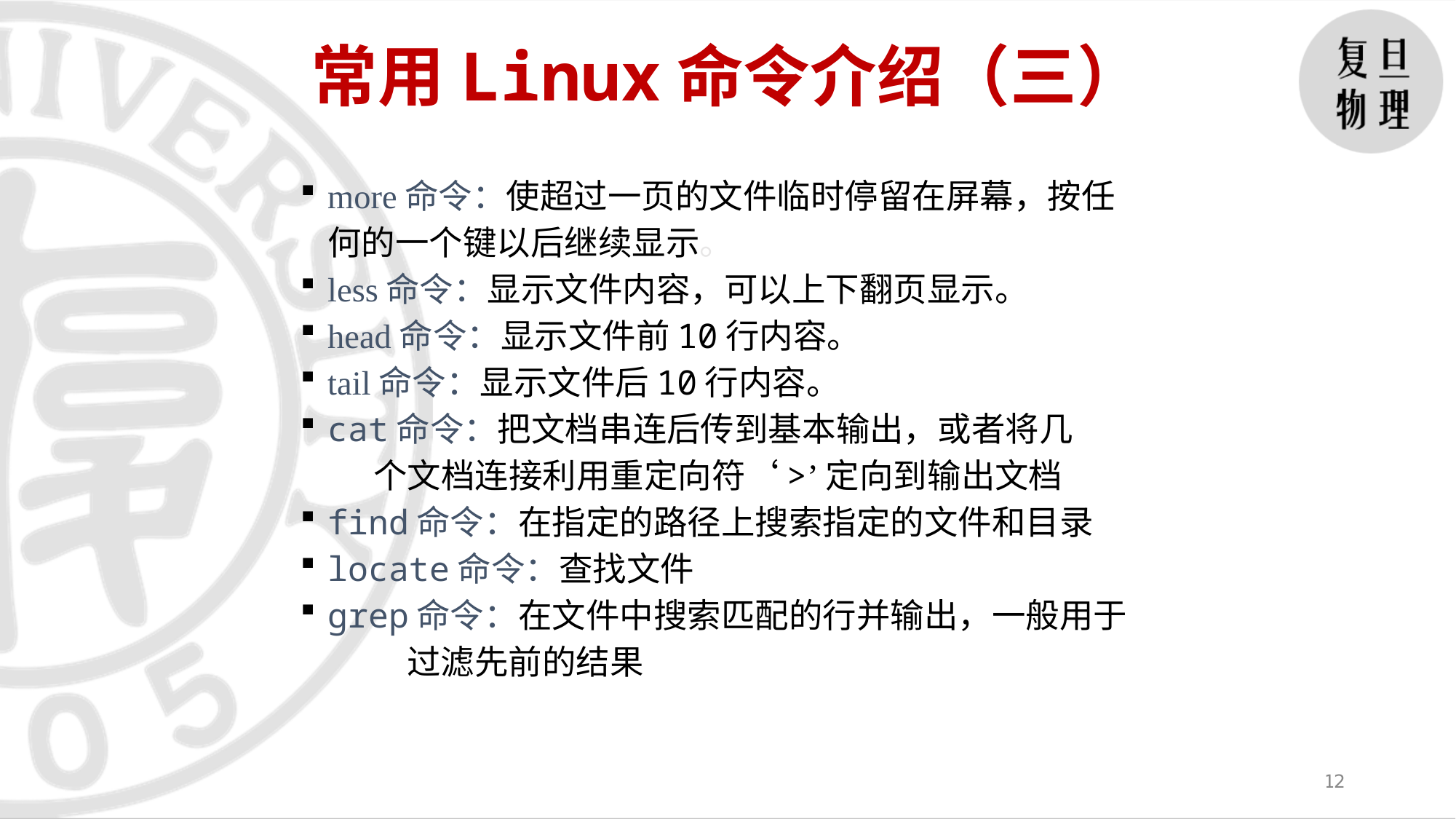

常用Linux命令介绍（三）
more命令：使超过一页的文件临时停留在屏幕，按任
			何的一个键以后继续显示。
less命令：显示文件内容，可以上下翻页显示。
head命令：显示文件前10行内容。
tail命令：显示文件后10行内容。
cat命令：把文档串连后传到基本输出，或者将几
		     个文档连接利用重定向符‘>’定向到输出文档
find命令：在指定的路径上搜索指定的文件和目录
locate命令：查找文件
grep命令：在文件中搜索匹配的行并输出，一般用于
             过滤先前的结果

12